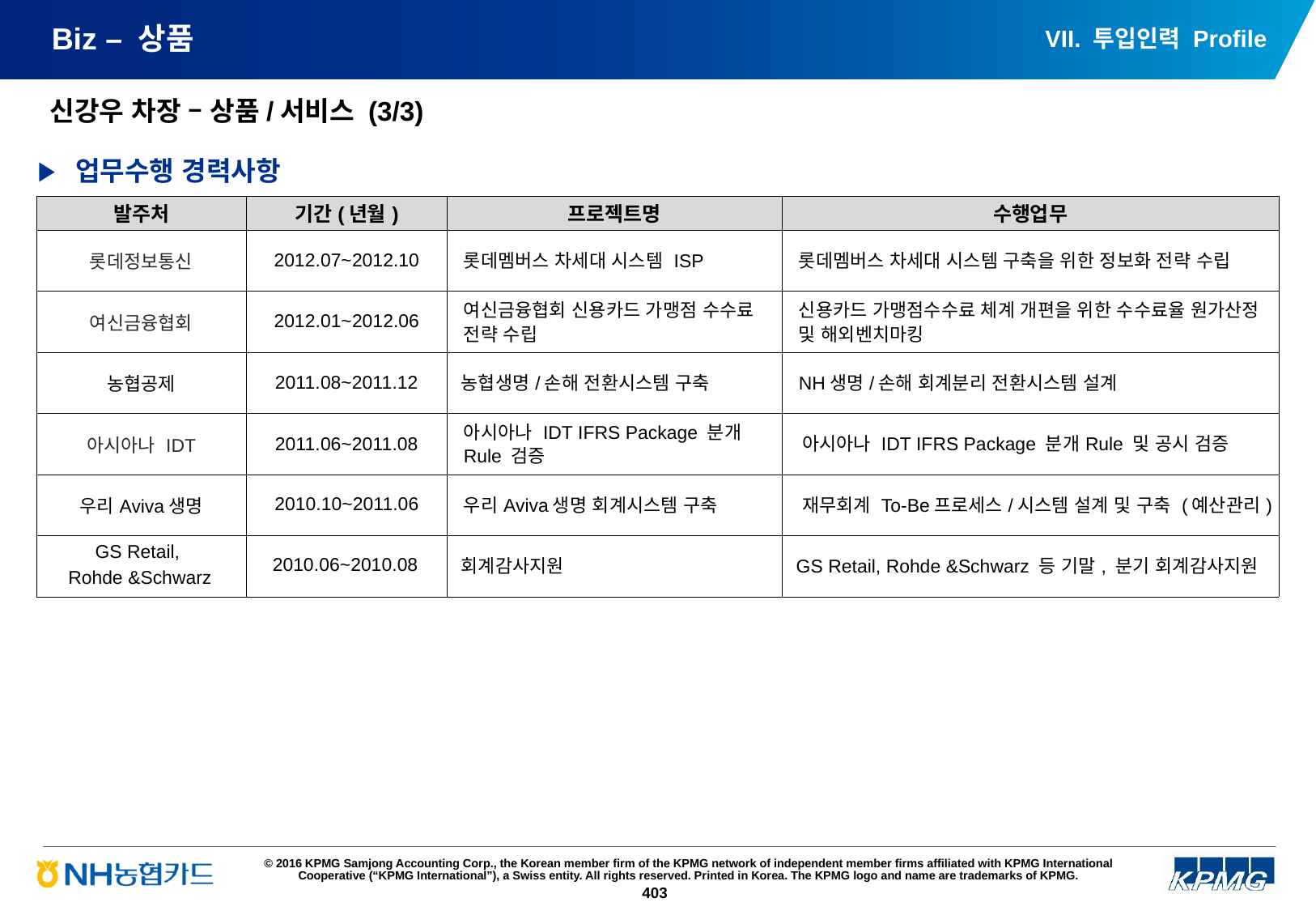

VII. 투입인력 Profile
# Biz – 상품
신강우 차장 – 상품/서비스 (3/3)
업무수행 경력사항
| 발주처 | 기간(년월) | 프로젝트명 | 수행업무 |
| --- | --- | --- | --- |
| 롯데정보통신 | 2012.07~2012.10 | 롯데멤버스 차세대 시스템 ISP | 롯데멤버스 차세대 시스템 구축을 위한 정보화 전략 수립 |
| 여신금융협회 | 2012.01~2012.06 | 여신금융협회 신용카드 가맹점 수수료 전략 수립 | 신용카드 가맹점수수료 체계 개편을 위한 수수료율 원가산정 및 해외벤치마킹 |
| 농협공제 | 2011.08~2011.12 | 농협생명/손해 전환시스템 구축 | NH생명/손해 회계분리 전환시스템 설계 |
| 아시아나 IDT | 2011.06~2011.08 | 아시아나 IDT IFRS Package 분개Rule 검증 | 아시아나 IDT IFRS Package 분개Rule 및 공시 검증 |
| 우리Aviva생명 | 2010.10~2011.06 | 우리Aviva생명 회계시스템 구축 | 재무회계 To-Be프로세스/시스템 설계 및 구축 (예산관리) |
| GS Retail, Rohde &Schwarz | 2010.06~2010.08 | 회계감사지원 | GS Retail, Rohde &Schwarz 등 기말, 분기 회계감사지원 |